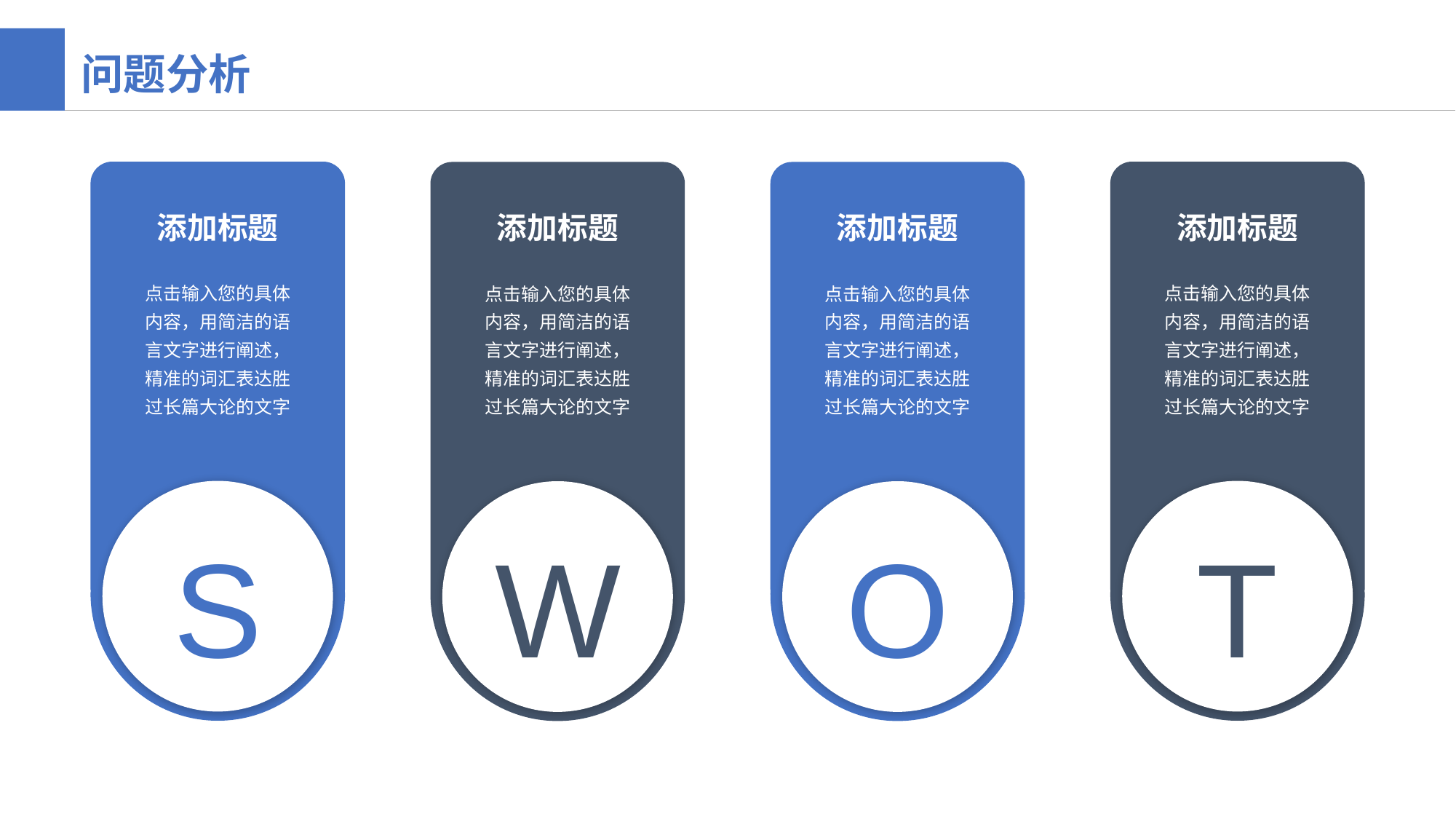

问题分析

添加标题
添加标题
添加标题
添加标题
点击输入您的具体内容，用简洁的语言文字进行阐述，精准的词汇表达胜过长篇大论的文字
点击输入您的具体内容，用简洁的语言文字进行阐述，精准的词汇表达胜过长篇大论的文字
点击输入您的具体内容，用简洁的语言文字进行阐述，精准的词汇表达胜过长篇大论的文字
点击输入您的具体内容，用简洁的语言文字进行阐述，精准的词汇表达胜过长篇大论的文字

S
T
W
O